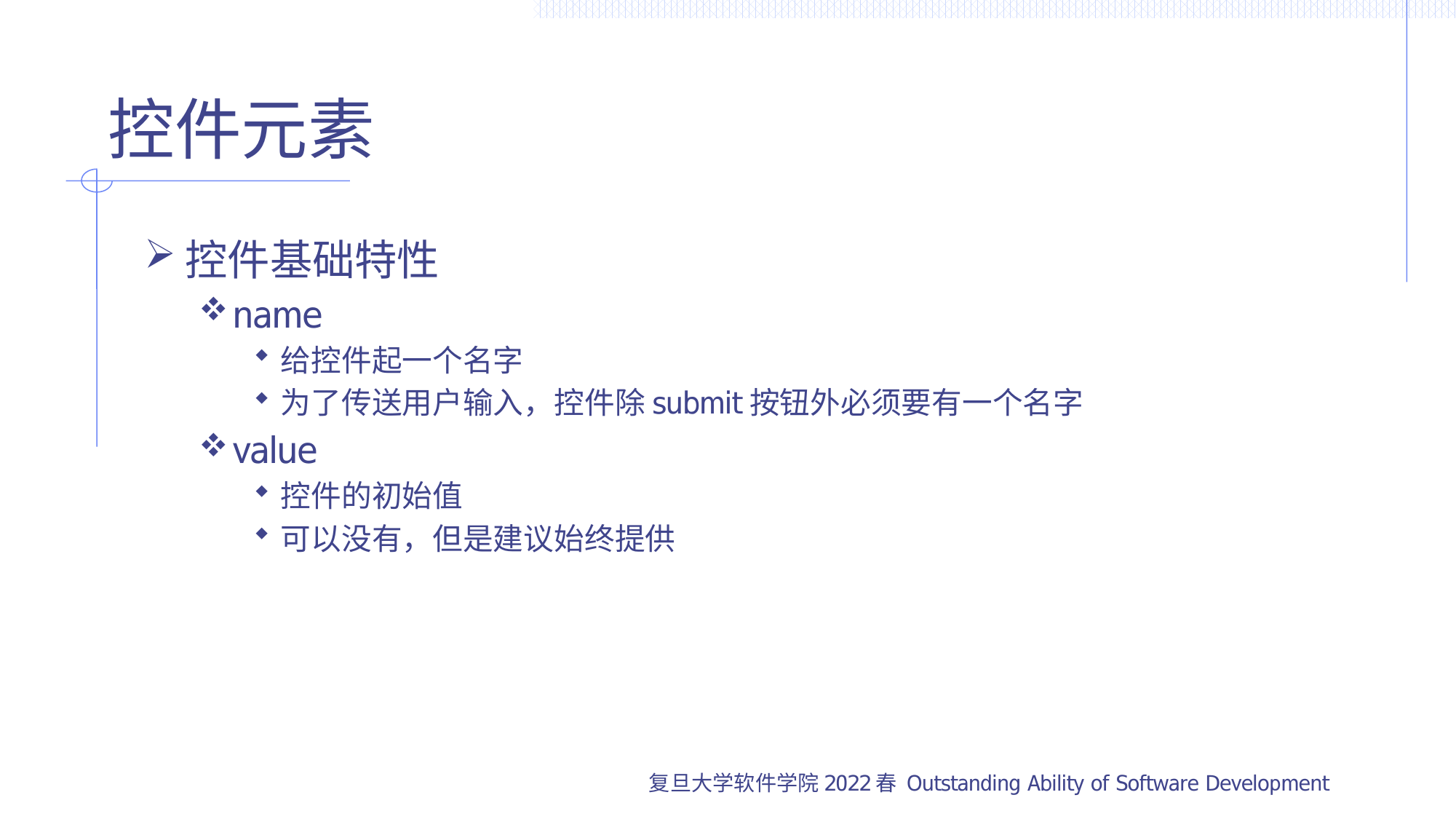

# 控件元素
控件基础特性
name
给控件起一个名字
为了传送用户输入，控件除submit按钮外必须要有一个名字
value
控件的初始值
可以没有，但是建议始终提供